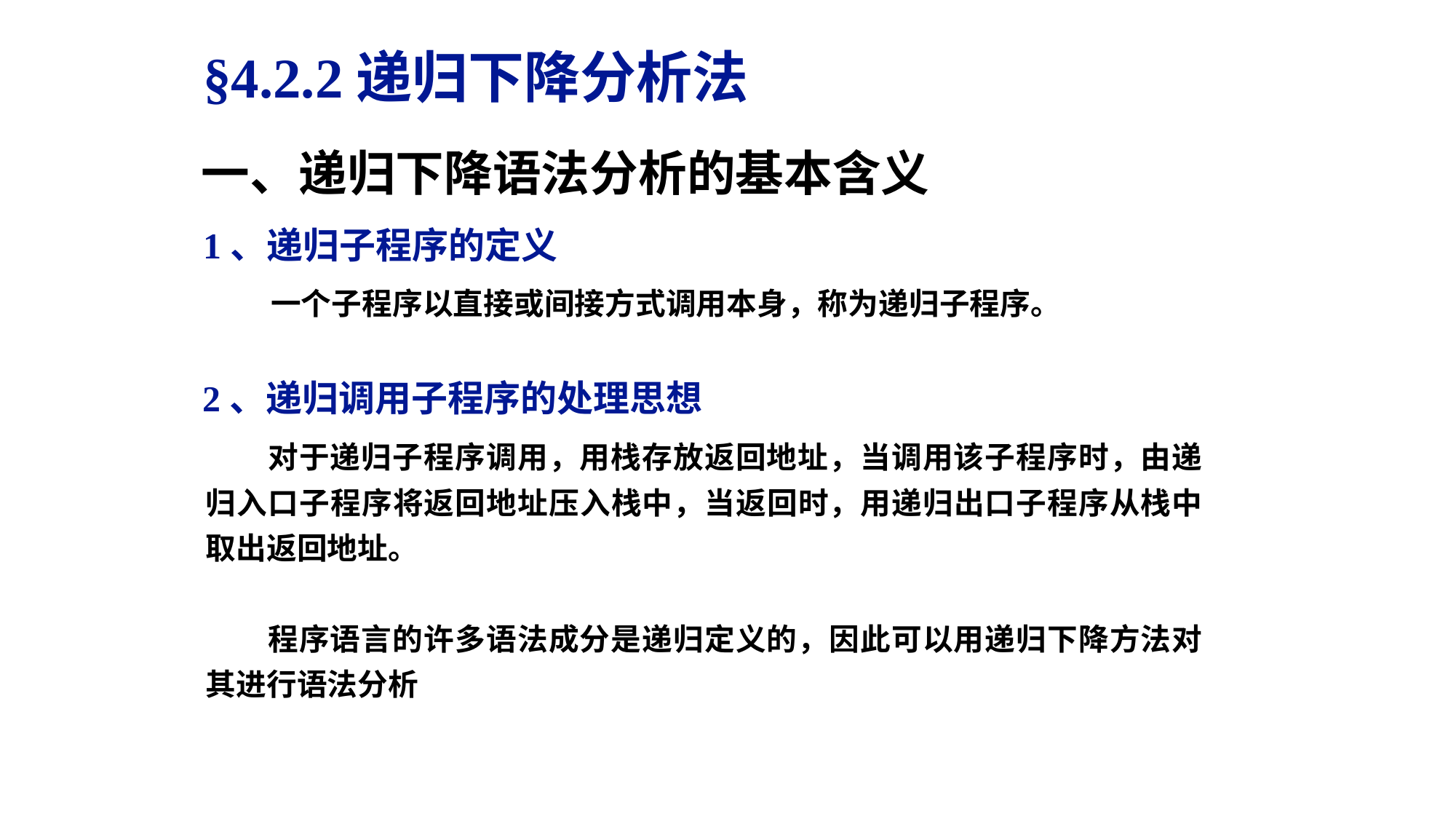

§4.2.2递归下降分析法
一、递归下降语法分析的基本含义
1、递归子程序的定义
 一个子程序以直接或间接方式调用本身，称为递归子程序。
2、递归调用子程序的处理思想
       对于递归子程序调用，用栈存放返回地址，当调用该子程序时，由递归入口子程序将返回地址压入栈中，当返回时，用递归出口子程序从栈中取出返回地址。

       程序语言的许多语法成分是递归定义的，因此可以用递归下降方法对其进行语法分析